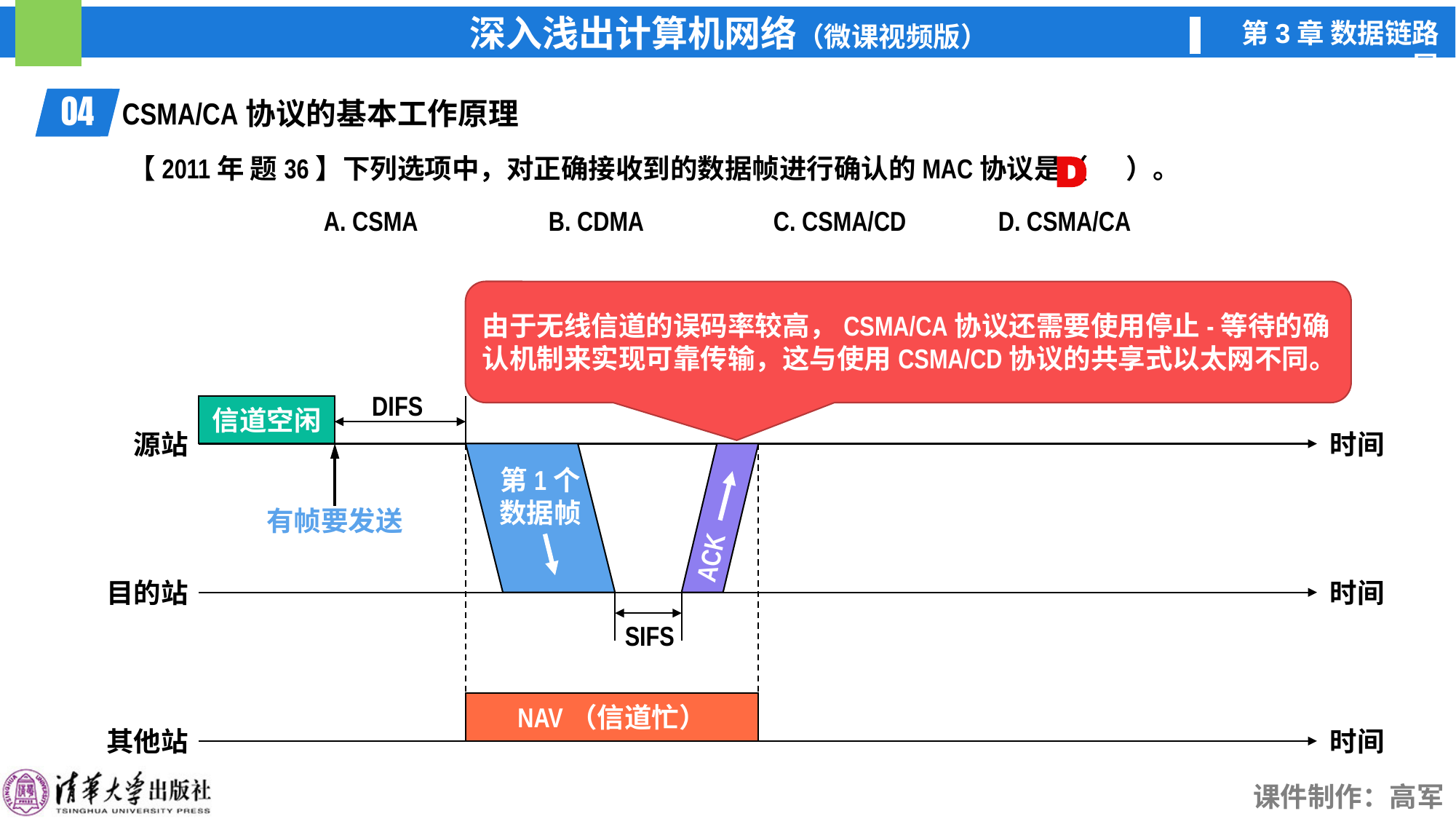

04
01
CSMA/CA协议的基本工作原理
D
【2011年 题36】下列选项中，对正确接收到的数据帧进行确认的MAC协议是（      ）。
A. CSMA
B. CDMA
C. CSMA/CD
D. CSMA/CA

由于无线信道的误码率较高，CSMA/CA协议还需要使用停止-等待的确认机制来实现可靠传输，这与使用CSMA/CD协议的共享式以太网不同。
DIFS
信道空闲
源站
时间
时间
目的站
其他站
时间
有帧要发送

第1个
数据帧

ACK
SIFS
NAV（信道忙）